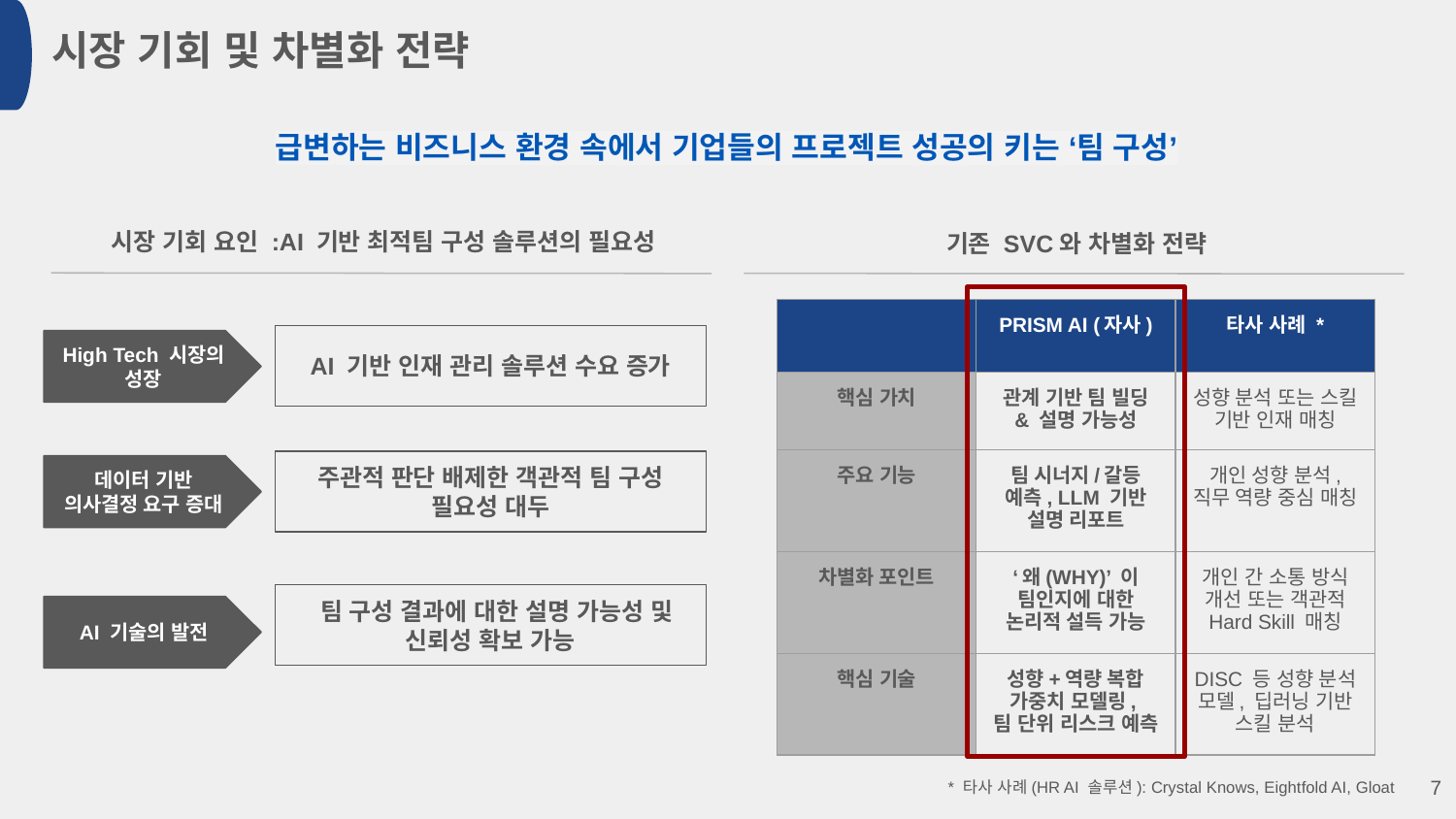

시장 기회 및 차별화 전략
급변하는 비즈니스 환경 속에서 기업들의 프로젝트 성공의 키는 ‘팀 구성’
시장 기회 요인 :AI 기반 최적팀 구성 솔루션의 필요성
기존 SVC와 차별화 전략

|  | PRISM AI (자사) | 타사 사례 \* |
| --- | --- | --- |
| 핵심 가치 | 관계 기반 팀 빌딩 & 설명 가능성 | 성향 분석 또는 스킬 기반 인재 매칭 |
| 주요 기능 | 팀 시너지/갈등 예측, LLM 기반 설명 리포트 | 개인 성향 분석, 직무 역량 중심 매칭 |
| 차별화 포인트 | ‘왜(WHY)’ 이 팀인지에 대한 논리적 설득 가능 | 개인 간 소통 방식 개선 또는 객관적 Hard Skill 매칭 |
| 핵심 기술 | 성향+역량 복합 가중치 모델링, 팀 단위 리스크 예측 | DISC 등 성향 분석 모델, 딥러닝 기반 스킬 분석 |
AI 기반 인재 관리 솔루션 수요 증가
High Tech 시장의 성장
주관적 판단 배제한 객관적 팀 구성 필요성 대두
데이터 기반
의사결정 요구 증대
 팀 구성 결과에 대한 설명 가능성 및 신뢰성 확보 가능
AI 기술의 발전
7
* 타사 사례(HR AI 솔루션): Crystal Knows, Eightfold AI, Gloat